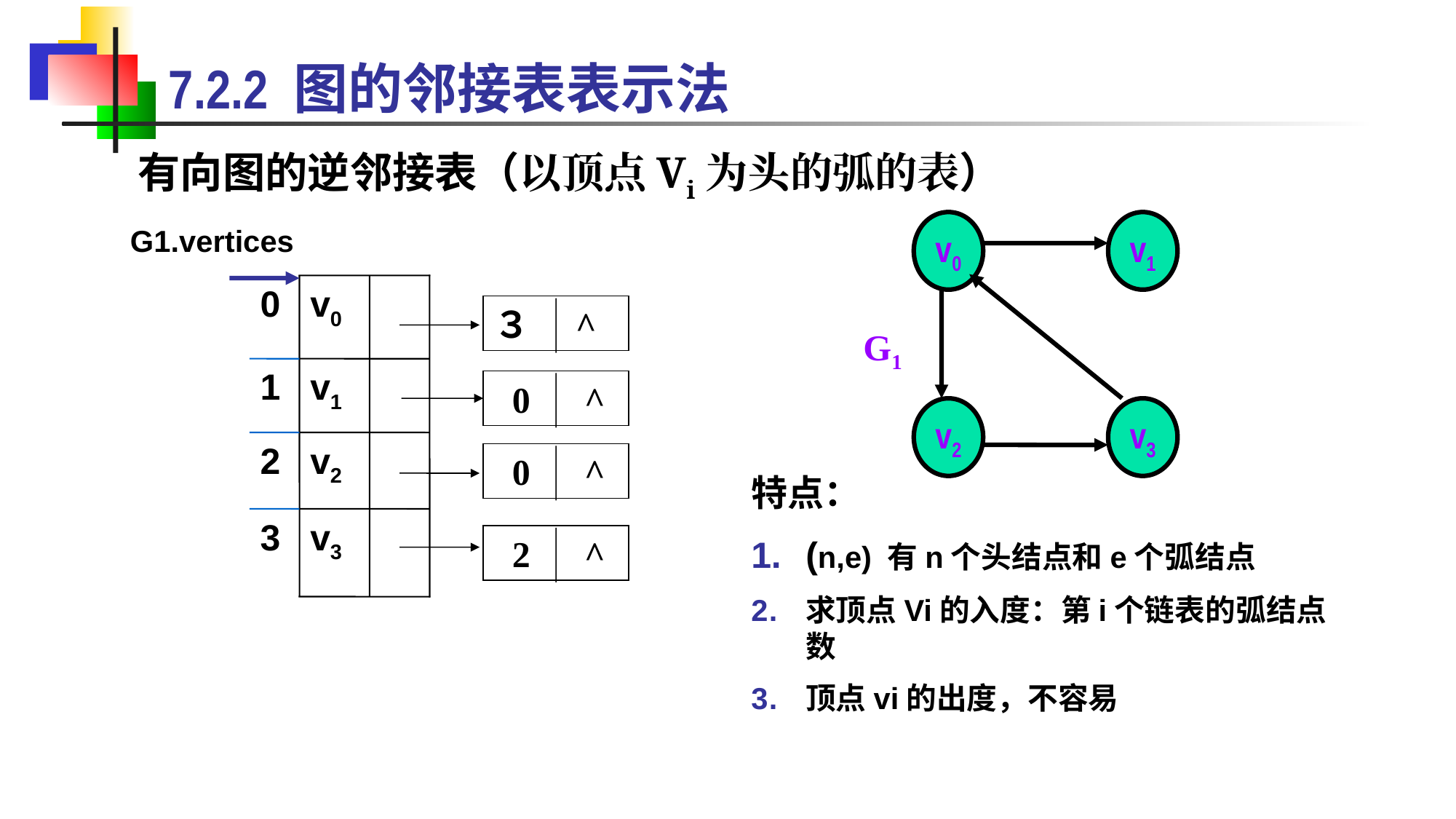

7.2.2 图的邻接表表示法
有向图的逆邻接表（以顶点Vi为头的弧的表）
v0
v1

v2
v3

G1
G1.vertices
0

v0

1

v1

2

v2

3

v3

３　^

  0　^

  0　^

  2　^

特点：
(n,e) 有n个头结点和e个弧结点
求顶点Vi的入度：第i个链表的弧结点数
顶点vi的出度，不容易